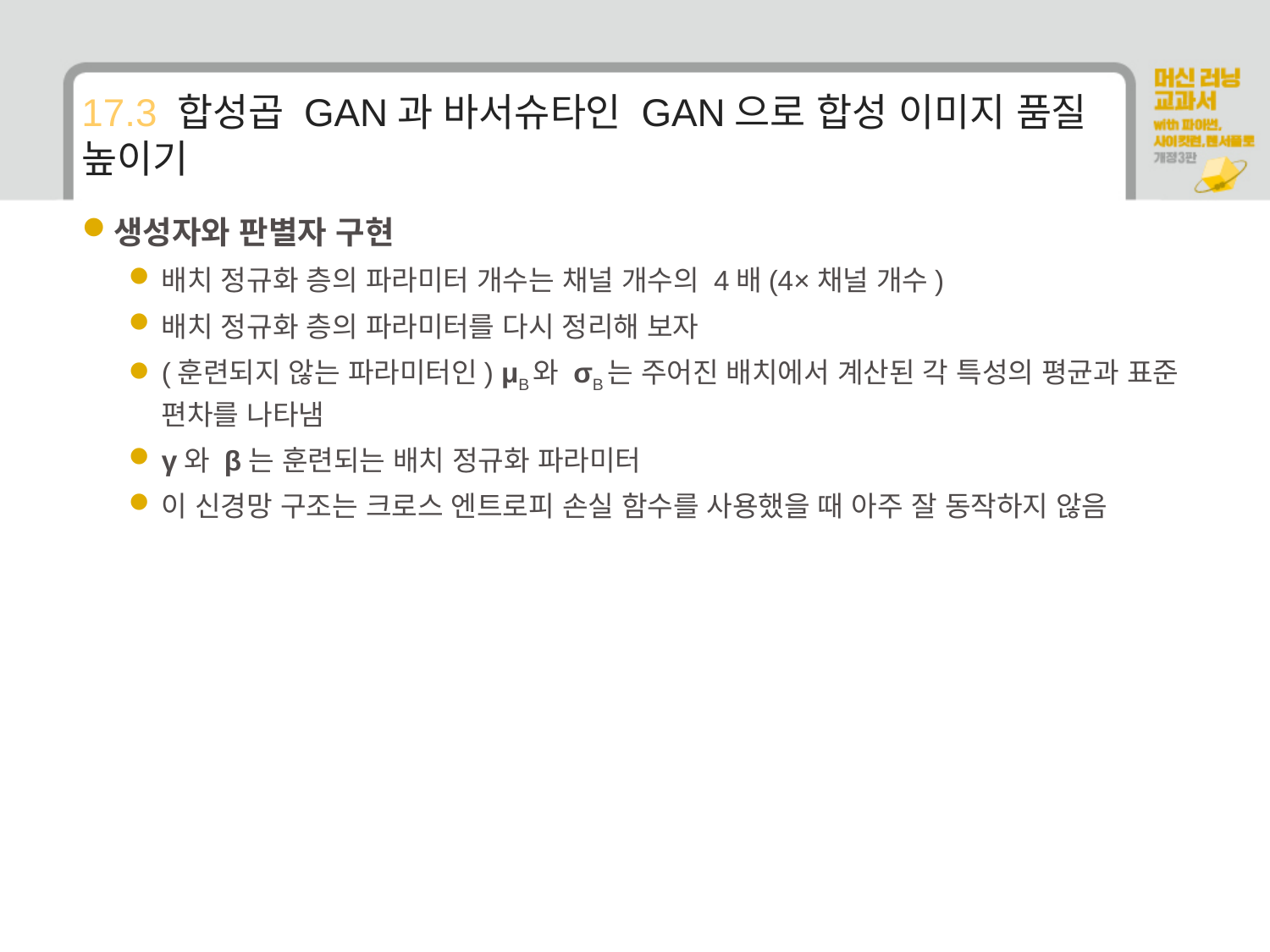

# 17.3 합성곱 GAN과 바서슈타인 GAN으로 합성 이미지 품질 높이기
생성자와 판별자 구현
배치 정규화 층의 파라미터 개수는 채널 개수의 4배(4×채널 개수)
배치 정규화 층의 파라미터를 다시 정리해 보자
(훈련되지 않는 파라미터인) μB와 σB는 주어진 배치에서 계산된 각 특성의 평균과 표준 편차를 나타냄
γ와 β는 훈련되는 배치 정규화 파라미터
이 신경망 구조는 크로스 엔트로피 손실 함수를 사용했을 때 아주 잘 동작하지 않음